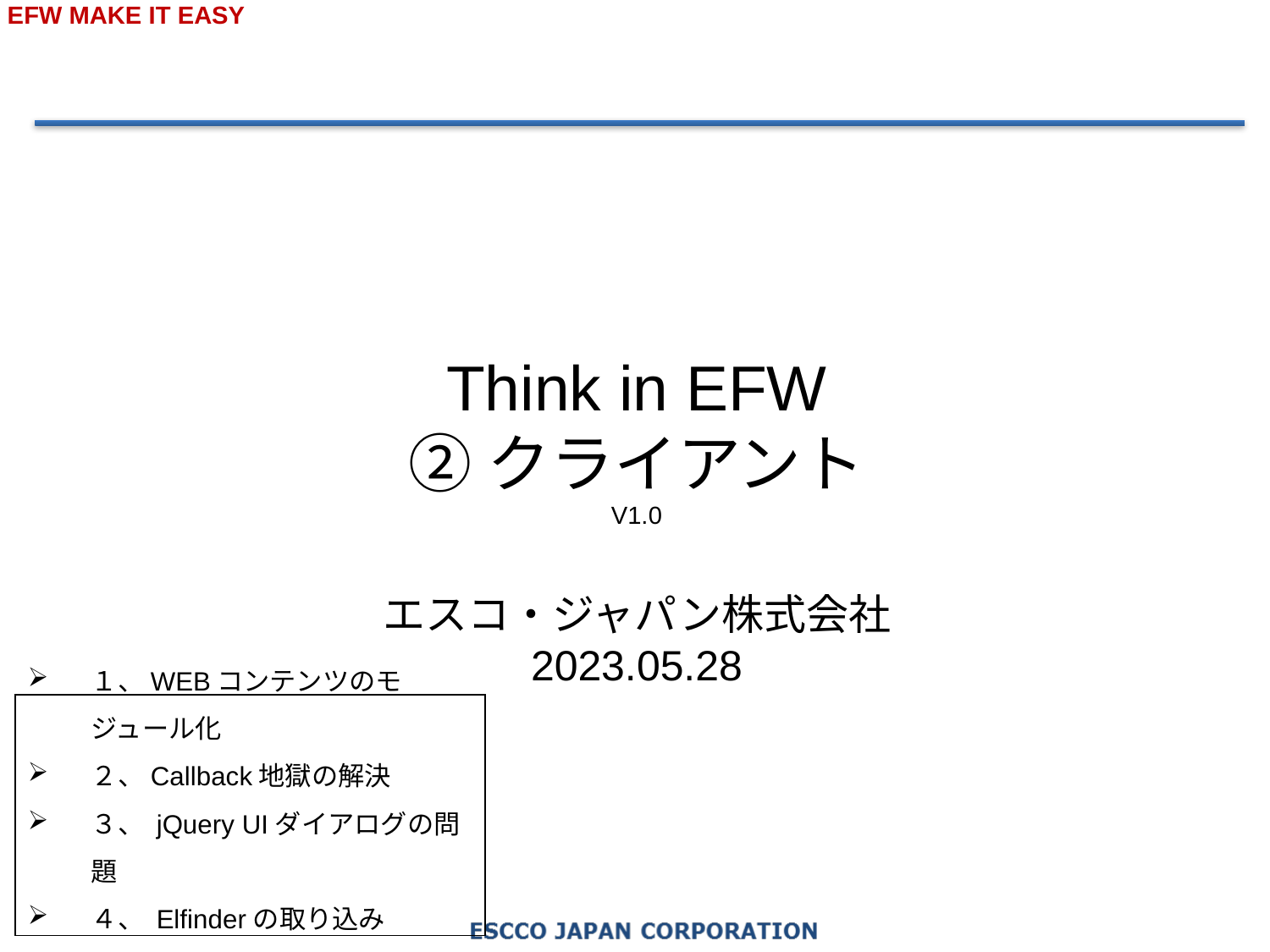

Think in EFW
②クライアント
V1.0
エスコ・ジャパン株式会社
2023.05.28
１、WEBコンテンツのモジュール化
２、Callback地獄の解決
３、 jQuery UIダイアログの問題
４、 Elfinderの取り込み
５、入力枠フォーマット